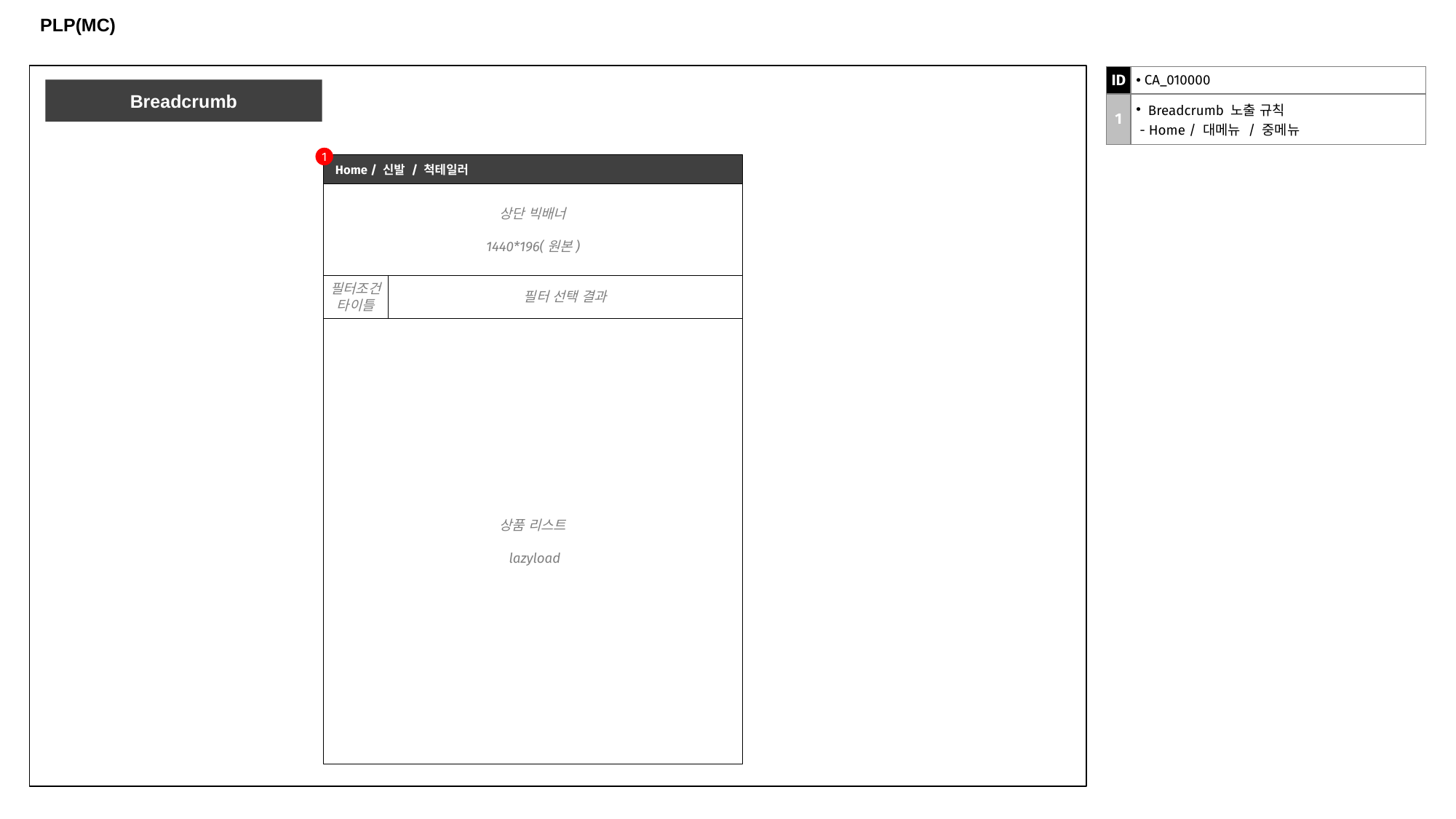

# PLP(MC)

| ID | CA\_010000 |
| --- | --- |
| 1 | Breadcrumb 노출 규칙 - Home / 대메뉴 / 중메뉴 |
Breadcrumb
1

Home / 신발 / 척테일러
상단 빅배너

1440*196(원본)
필터조건 타이틀
필터 선택 결과
상품 리스트

 lazyload